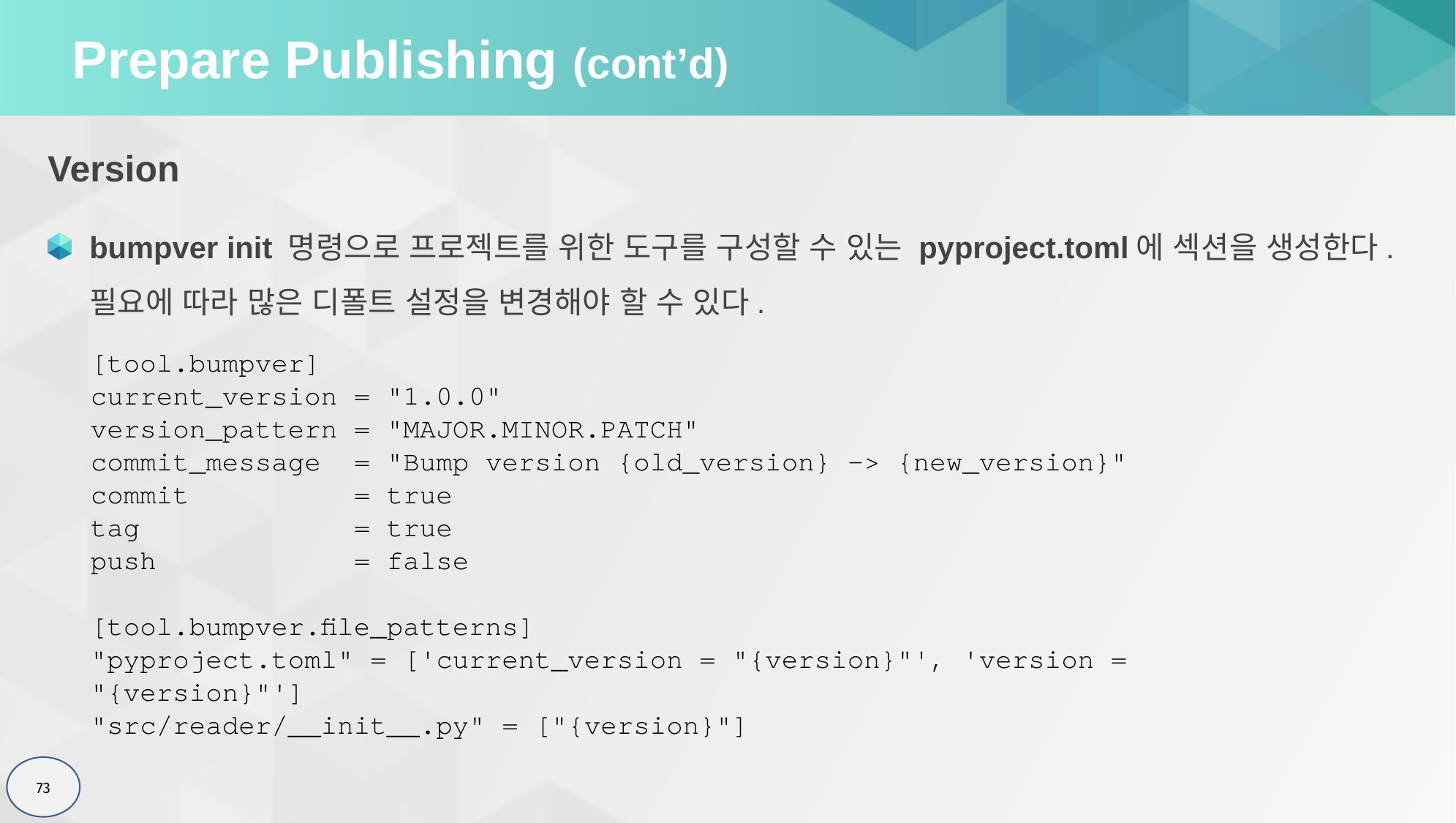

# Prepare Publishing (cont’d)
Version
bumpver init 명령으로 프로젝트를 위한 도구를 구성할 수 있는 pyproject.toml에 섹션을 생성한다. 필요에 따라 많은 디폴트 설정을 변경해야 할 수 있다.

[tool.bumpver]
current_version = "1.0.0"
version_pattern = "MAJOR.MINOR.PATCH"
commit_message  = "Bump version {old_version} -> {new_version}"
commit          = true
tag             = true
push            = false

[tool.bumpver.file_patterns]
"pyproject.toml" = ['current_version = "{version}"', 'version = "{version}"']
"src/reader/__init__.py" = ["{version}"]